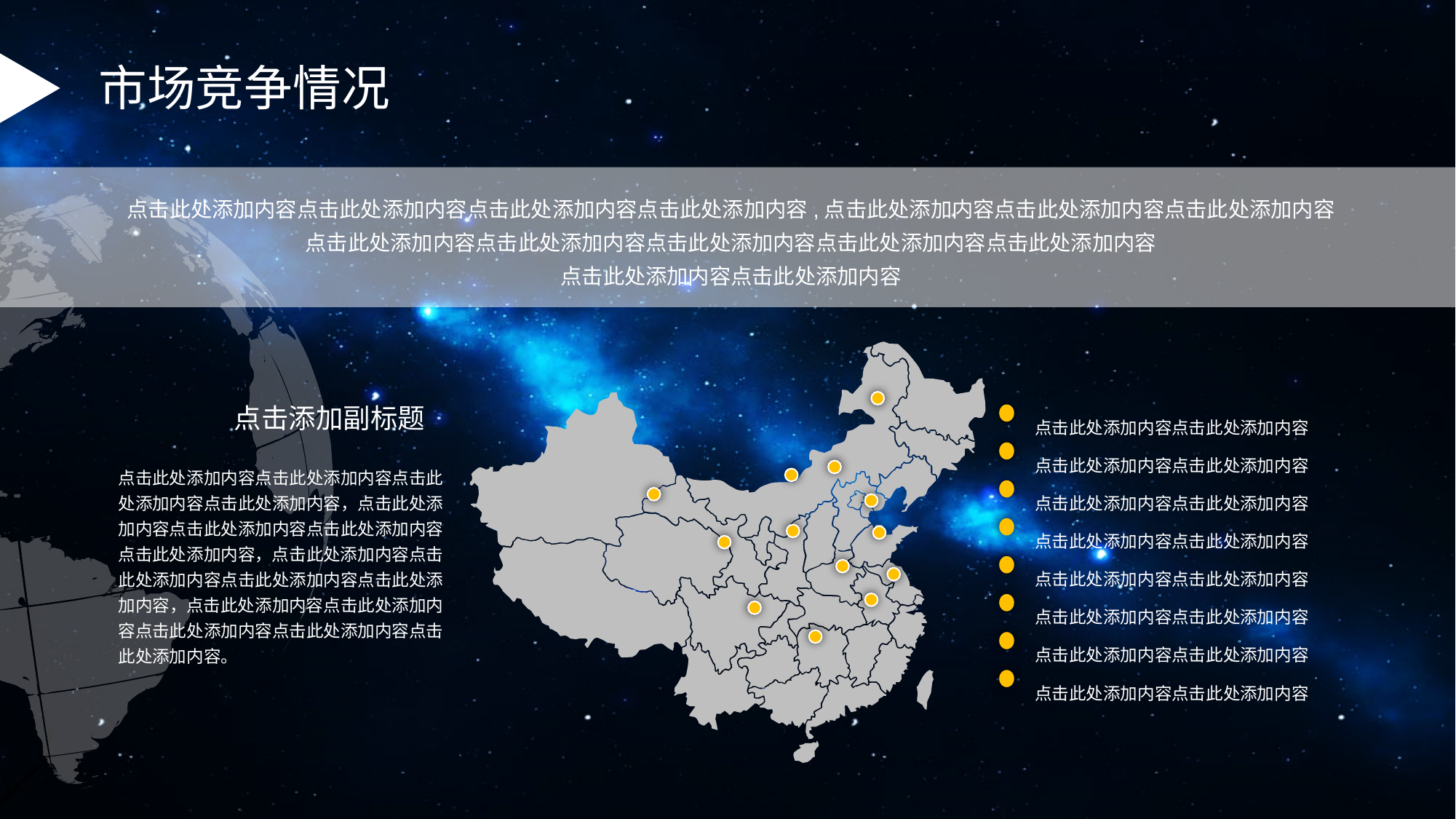

市场竞争情况

点击此处添加内容点击此处添加内容点击此处添加内容点击此处添加内容,点击此处添加内容点击此处添加内容点击此处添加内容点击此处添加内容点击此处添加内容点击此处添加内容点击此处添加内容点击此处添加内容
点击此处添加内容点击此处添加内容

点击添加副标题

点击此处添加内容点击此处添加内容

点击此处添加内容点击此处添加内容
点击此处添加内容点击此处添加内容点击此处添加内容点击此处添加内容，点击此处添加内容点击此处添加内容点击此处添加内容点击此处添加内容，点击此处添加内容点击此处添加内容点击此处添加内容点击此处添加内容，点击此处添加内容点击此处添加内容点击此处添加内容点击此处添加内容点击此处添加内容。

点击此处添加内容点击此处添加内容

点击此处添加内容点击此处添加内容

点击此处添加内容点击此处添加内容

点击此处添加内容点击此处添加内容

点击此处添加内容点击此处添加内容

点击此处添加内容点击此处添加内容
.